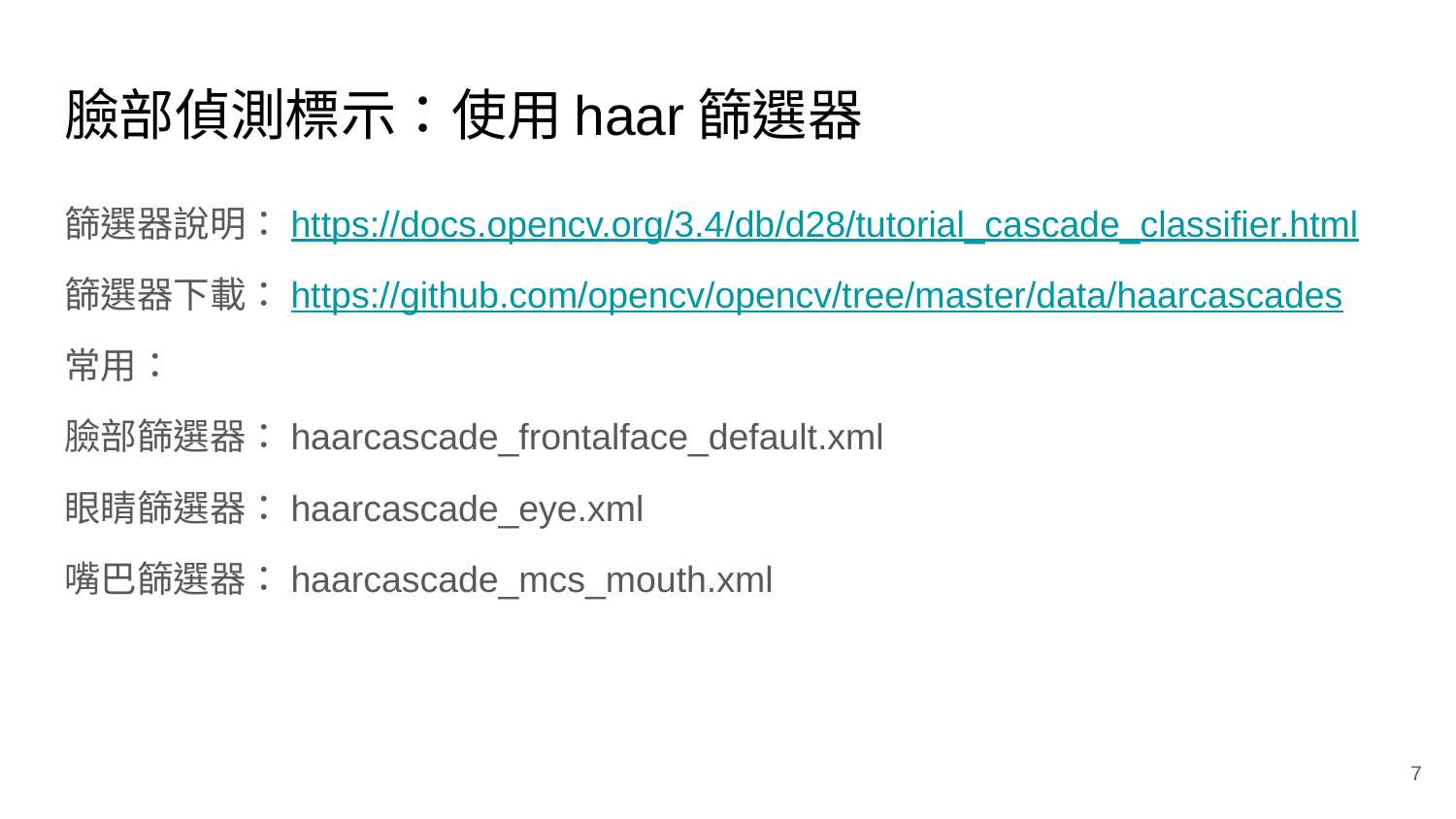

# 臉部偵測標示：使用haar篩選器
篩選器說明：https://docs.opencv.org/3.4/db/d28/tutorial_cascade_classifier.html
篩選器下載：https://github.com/opencv/opencv/tree/master/data/haarcascades
常用：
臉部篩選器：haarcascade_frontalface_default.xml
眼睛篩選器：haarcascade_eye.xml
嘴巴篩選器：haarcascade_mcs_mouth.xml
7